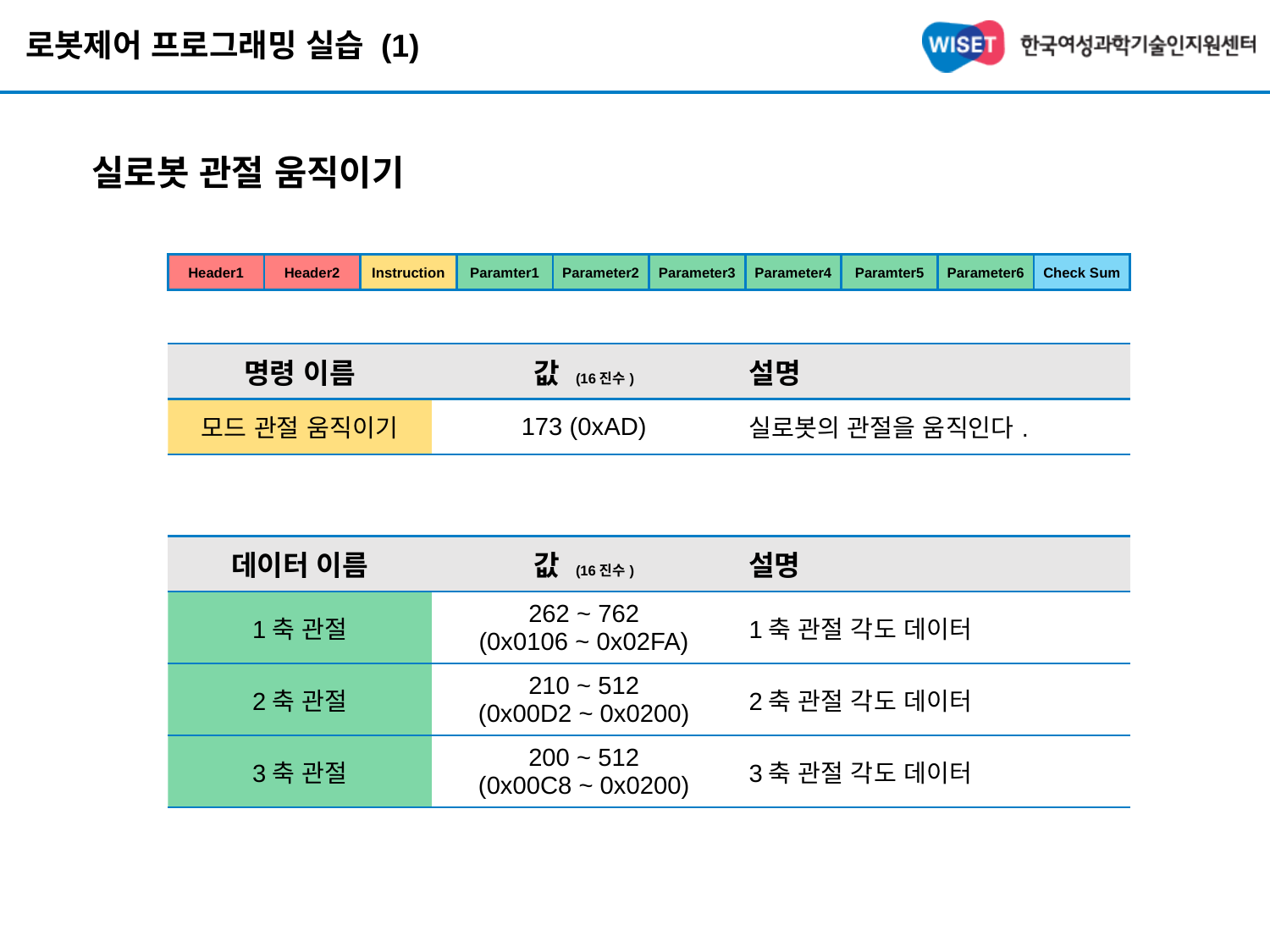

# 로봇제어 프로그래밍 실습 (1)
실로봇 관절 움직이기
| Header1 | Header2 | Instruction | Paramter1 | Parameter2 | Parameter3 | Parameter4 | Paramter5 | Parameter6 | Check Sum |
| --- | --- | --- | --- | --- | --- | --- | --- | --- | --- |
| 명령 이름 | 값 (16진수) | 설명 |
| --- | --- | --- |
| 모드 관절 움직이기 | 173 (0xAD) | 실로봇의 관절을 움직인다. |
| 데이터 이름 | 값 (16진수) | 설명 |
| --- | --- | --- |
| 1축 관절 | 262 ~ 762 (0x0106 ~ 0x02FA) | 1축 관절 각도 데이터 |
| 2축 관절 | 210 ~ 512 (0x00D2 ~ 0x0200) | 2축 관절 각도 데이터 |
| 3축 관절 | 200 ~ 512 (0x00C8 ~ 0x0200) | 3축 관절 각도 데이터 |